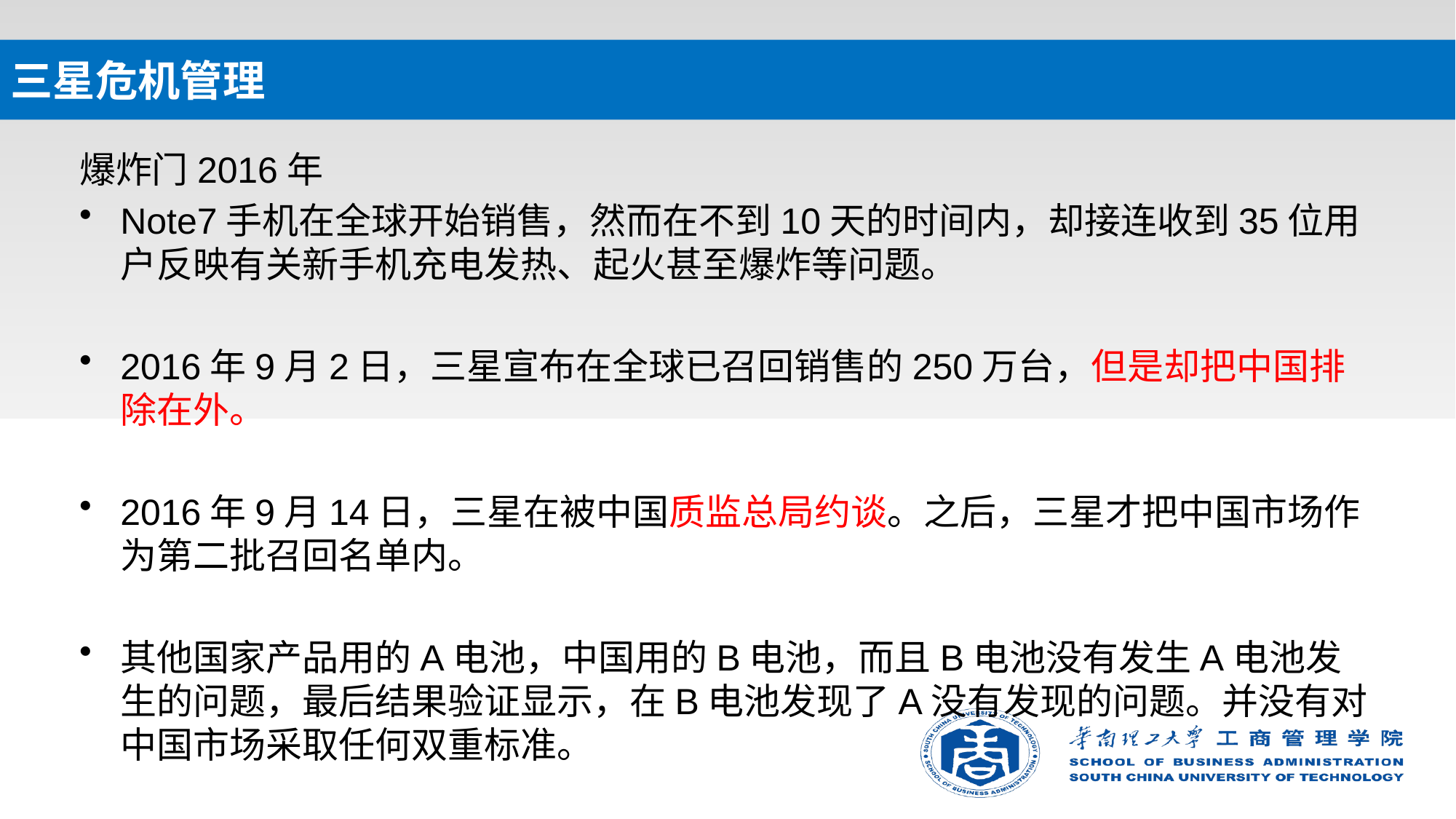

# 三星危机管理
爆炸门2016年
Note7手机在全球开始销售，然而在不到10天的时间内，却接连收到35位用户反映有关新手机充电发热、起火甚至爆炸等问题。

2016年9月2日，三星宣布在全球已召回销售的250万台，但是却把中国排除在外。

2016年9月14日，三星在被中国质监总局约谈。之后，三星才把中国市场作为第二批召回名单内。

其他国家产品用的A电池，中国用的B电池，而且B电池没有发生A电池发生的问题，最后结果验证显示，在B电池发现了A没有发现的问题。并没有对中国市场采取任何双重标准。